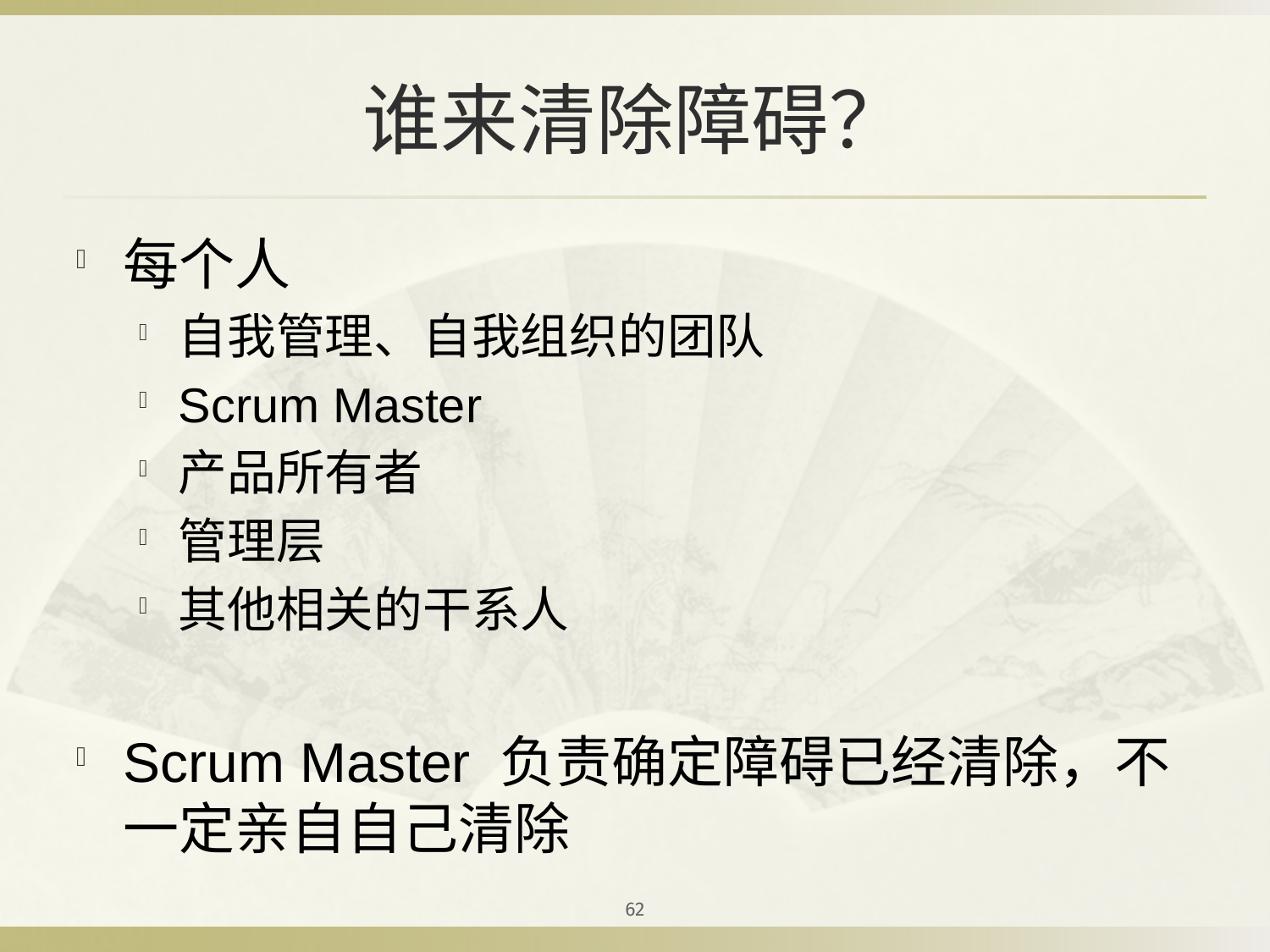

# 谁来清除障碍？
每个人
自我管理、自我组织的团队
Scrum Master
产品所有者
管理层
其他相关的干系人

Scrum Master 负责确定障碍已经清除，不一定亲自自己清除
62